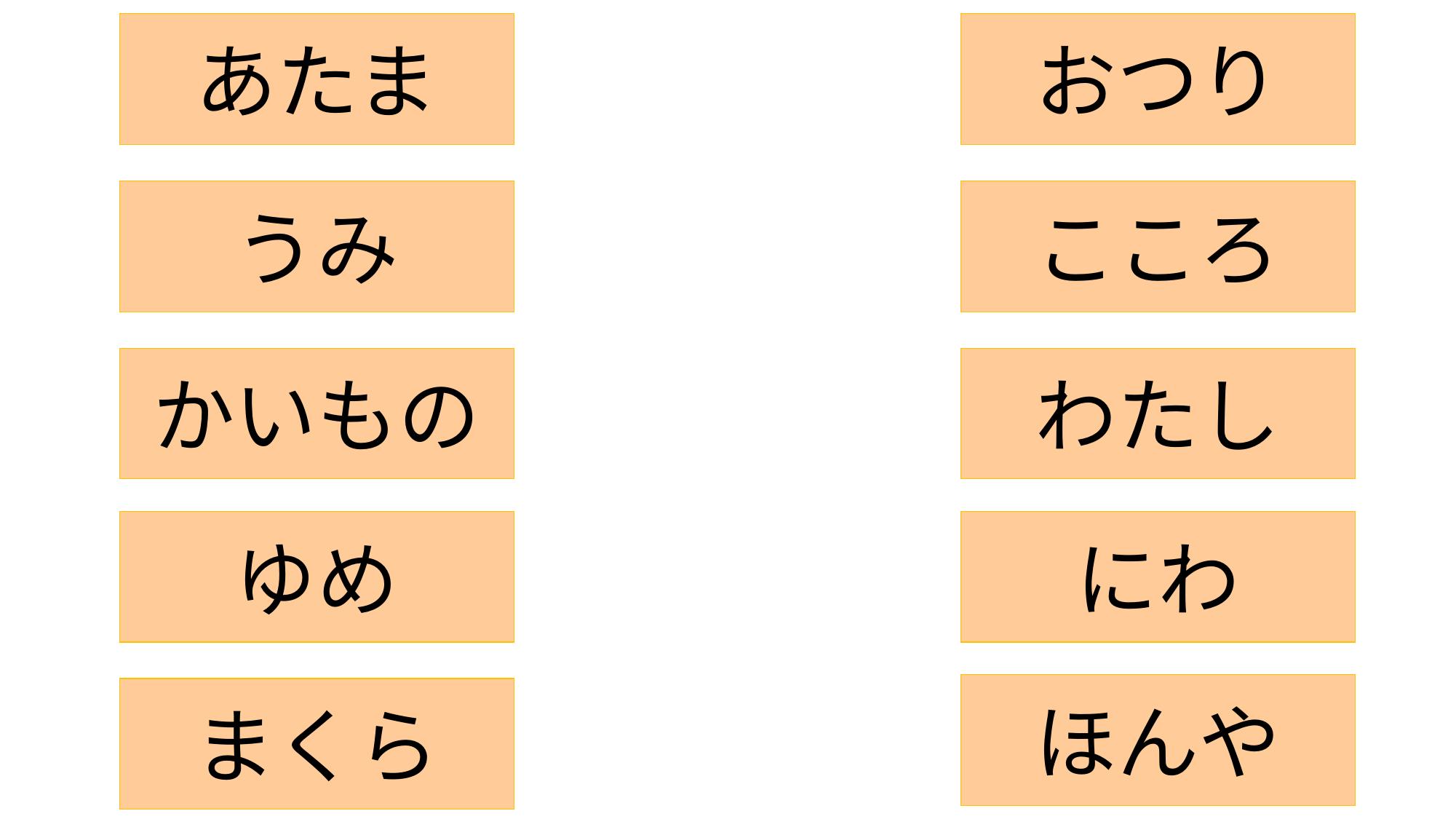

あたま
おつり
うみ
こころ
かいもの
わたし
ゆめ
にわ
ほんや
まくら